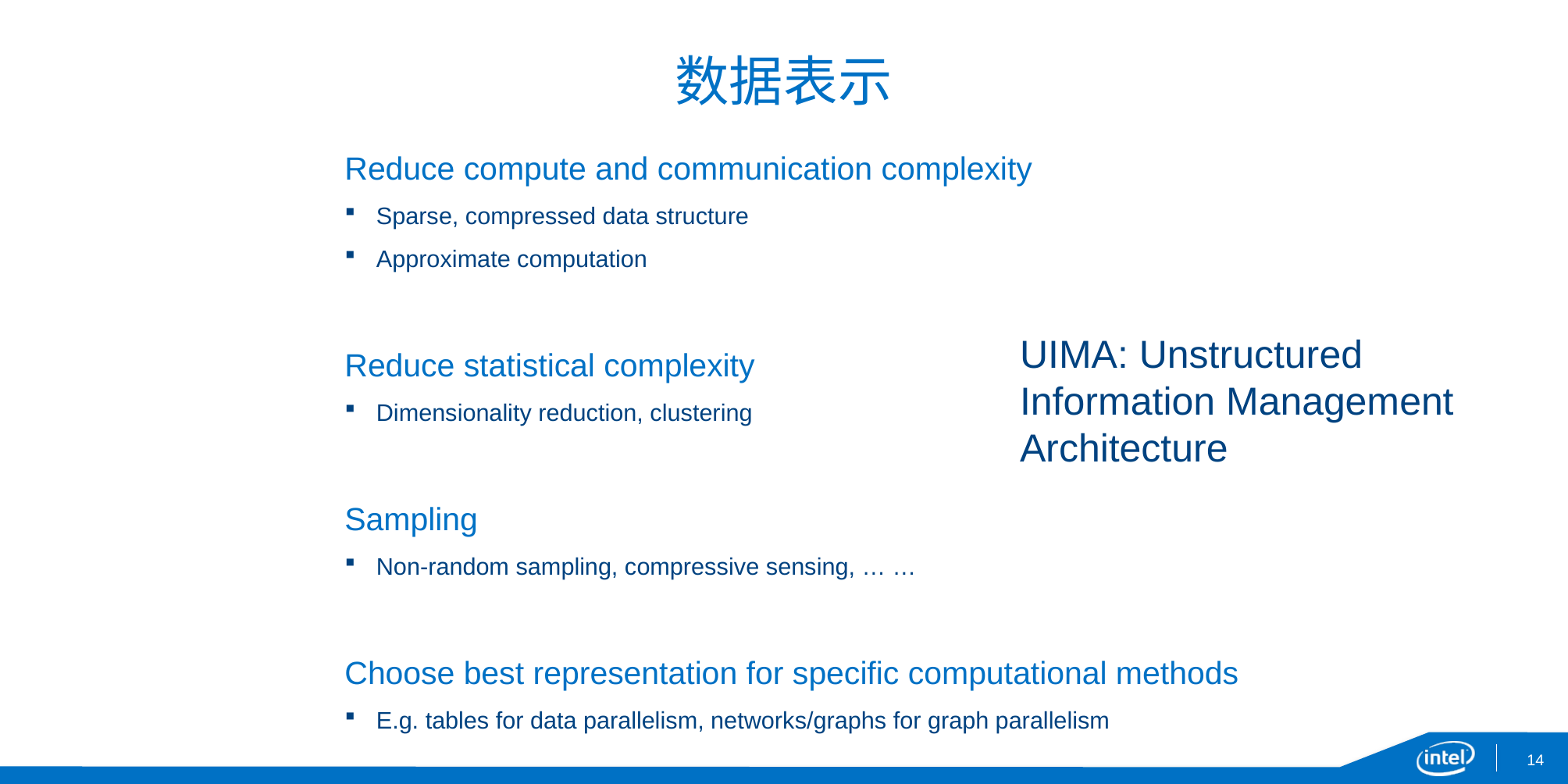

# 数据表示
Reduce compute and communication complexity
Sparse, compressed data structure
Approximate computation

Reduce statistical complexity
Dimensionality reduction, clustering

Sampling
Non-random sampling, compressive sensing, … …

Choose best representation for specific computational methods
E.g. tables for data parallelism, networks/graphs for graph parallelism
UIMA: Unstructured Information Management Architecture
14